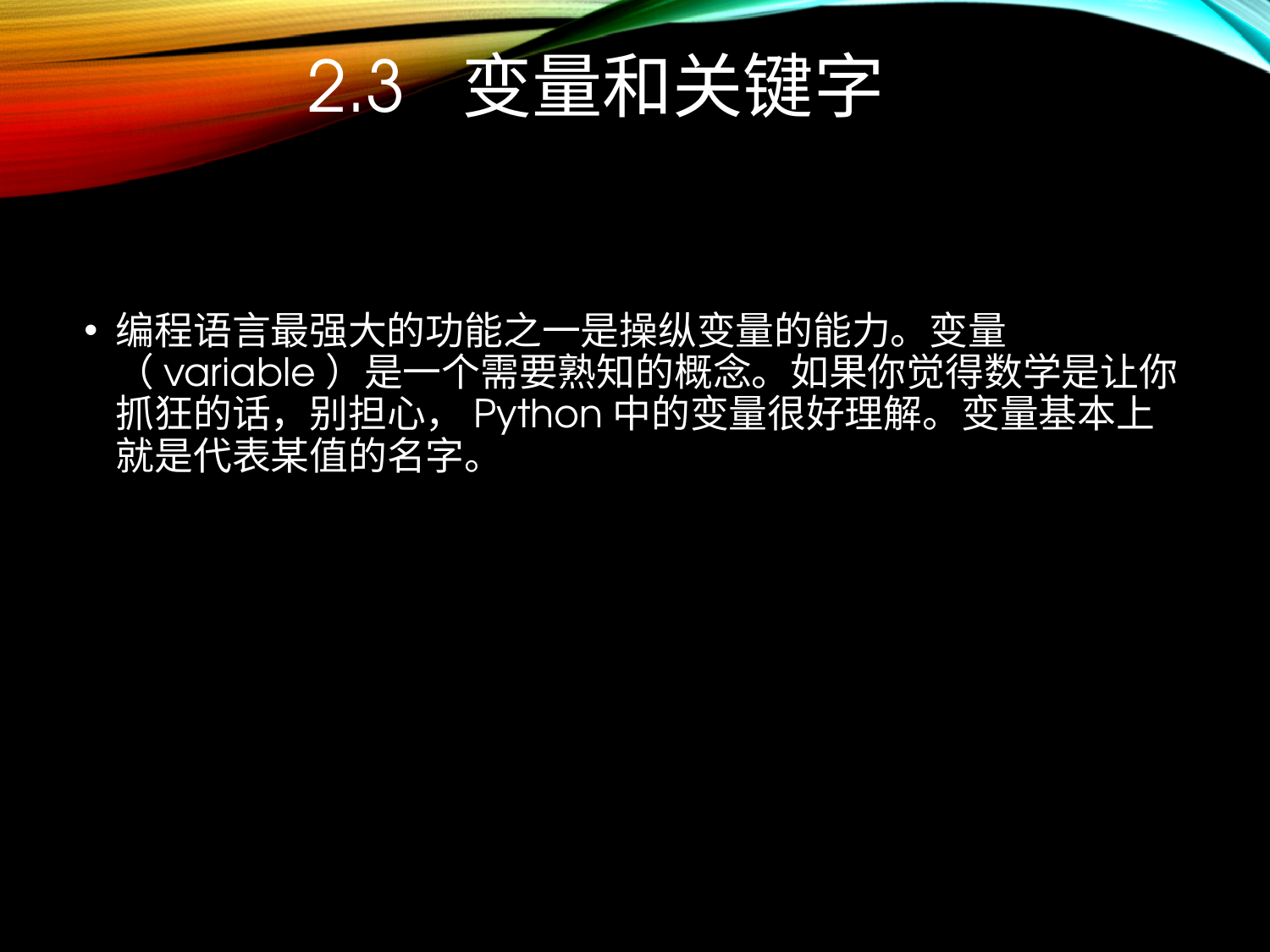

# 2.3  变量和关键字
编程语言最强大的功能之一是操纵变量的能力。变量（variable）是一个需要熟知的概念。如果你觉得数学是让你抓狂的话，别担心，Python中的变量很好理解。变量基本上就是代表某值的名字。